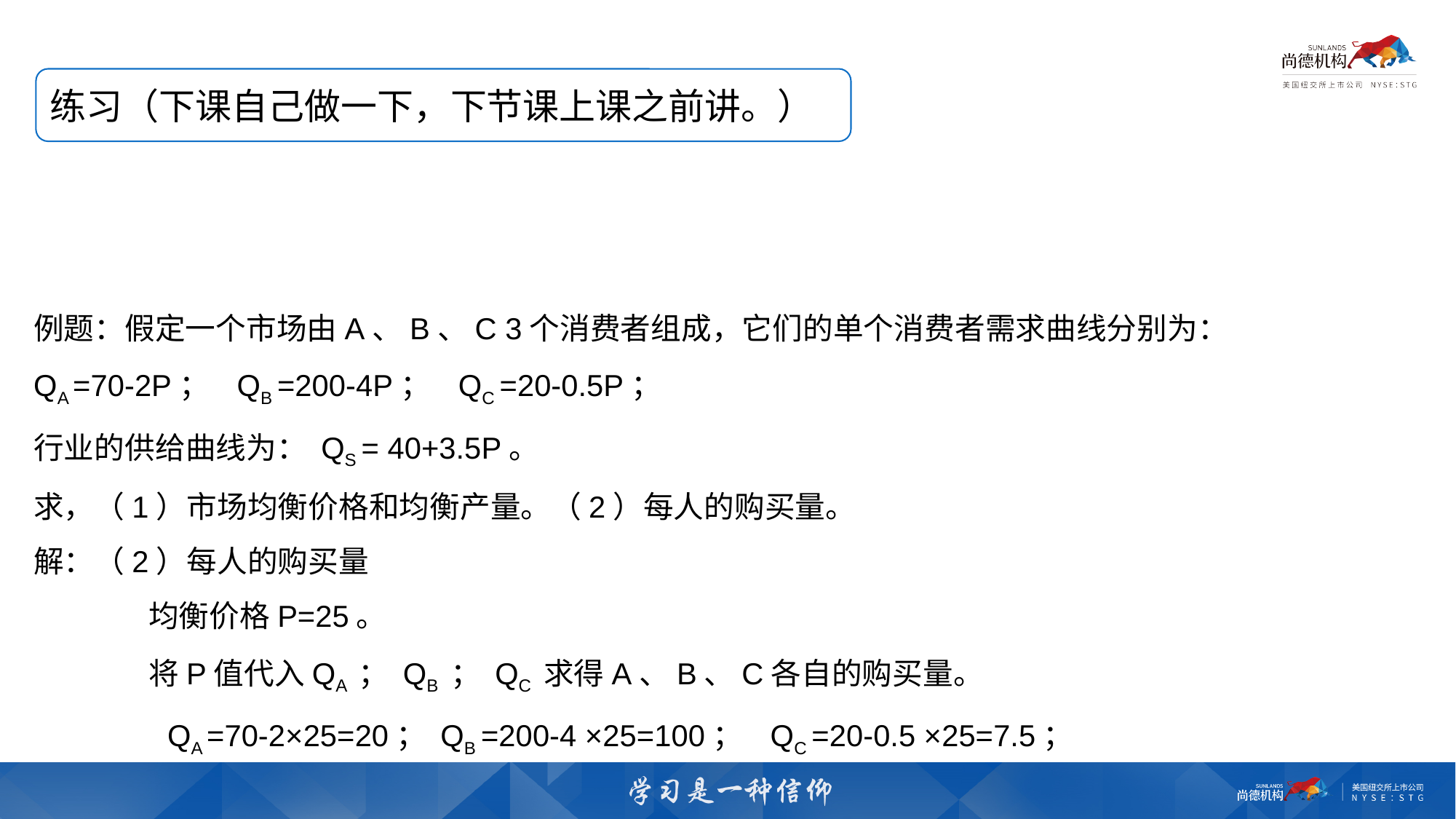

练习（下课自己做一下，下节课上课之前讲。）
例题：假定一个市场由A、B、C 3个消费者组成，它们的单个消费者需求曲线分别为：
QA =70-2P；   QB =200-4P；   QC =20-0.5P；
行业的供给曲线为： QS = 40+3.5P。
求，（1）市场均衡价格和均衡产量。（2）每人的购买量。
解：（2）每人的购买量
                均衡价格P=25。
                将P值代入QA ； QB ； QC 求得A、B、C各自的购买量。
                QA =70-2×25=20； QB =200-4 ×25=100；   QC =20-0.5 ×25=7.5；